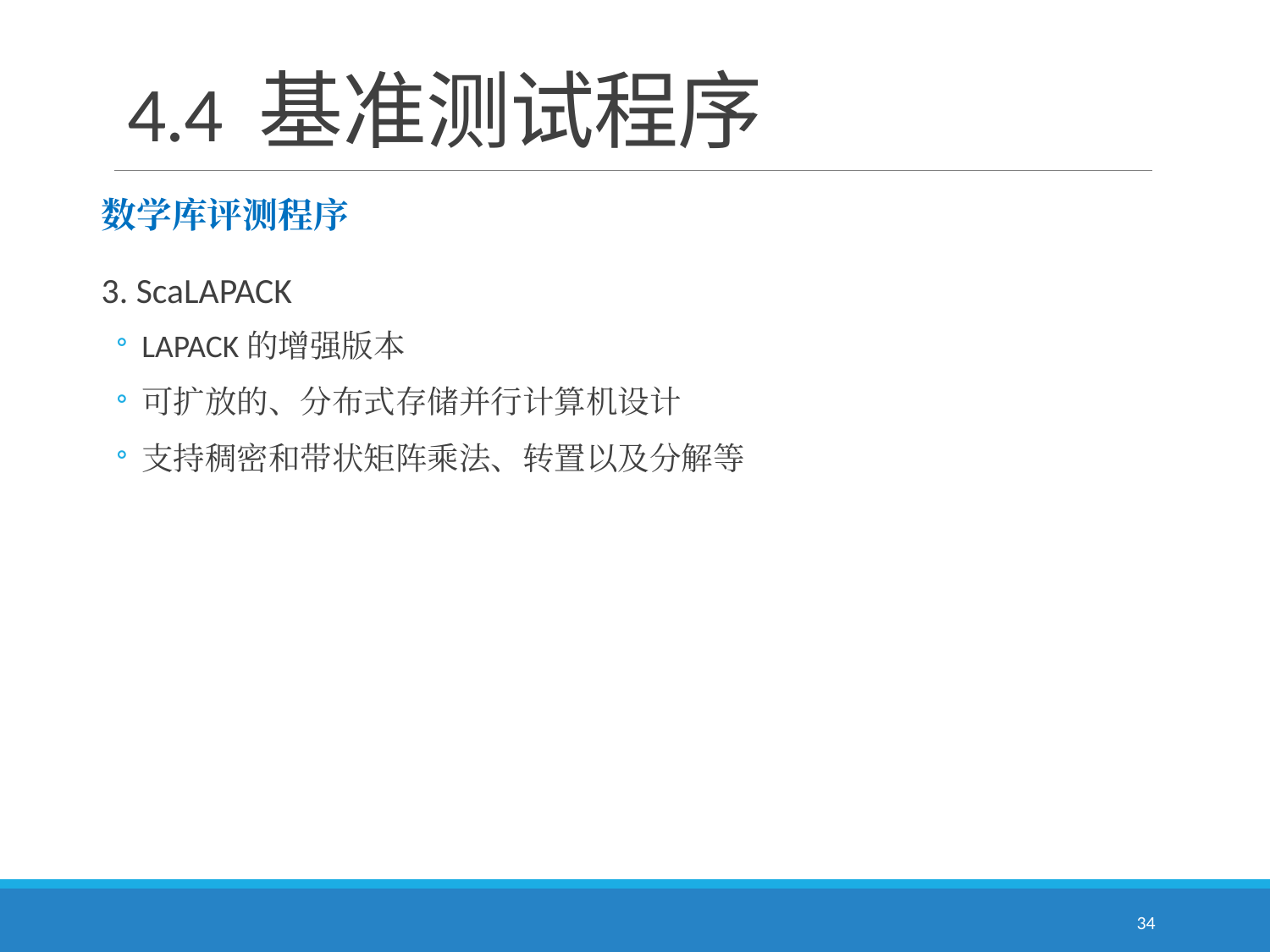

# 4.4 基准测试程序
数学库评测程序
3. ScaLAPACK
LAPACK的增强版本
可扩放的、分布式存储并行计算机设计
支持稠密和带状矩阵乘法、转置以及分解等

34